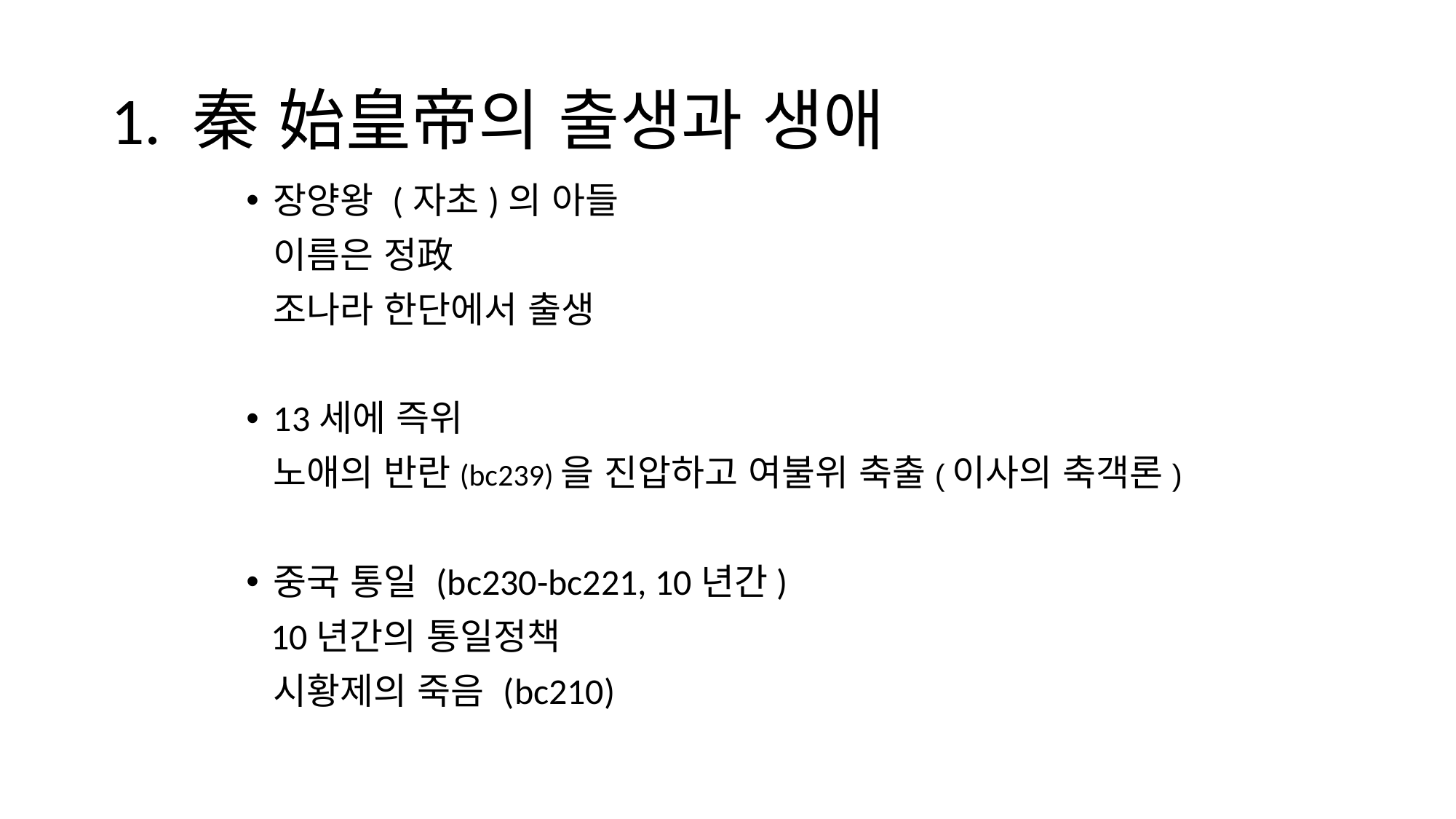

# 1. 秦 始皇帝의 출생과 생애
장양왕 (자초)의 아들
	이름은 정政
	조나라 한단에서 출생

13세에 즉위
	노애의 반란(bc239)을 진압하고 여불위 축출(이사의 축객론)

중국 통일 (bc230-bc221, 10년간)
   10년간의 통일정책
	시황제의 죽음 (bc210)